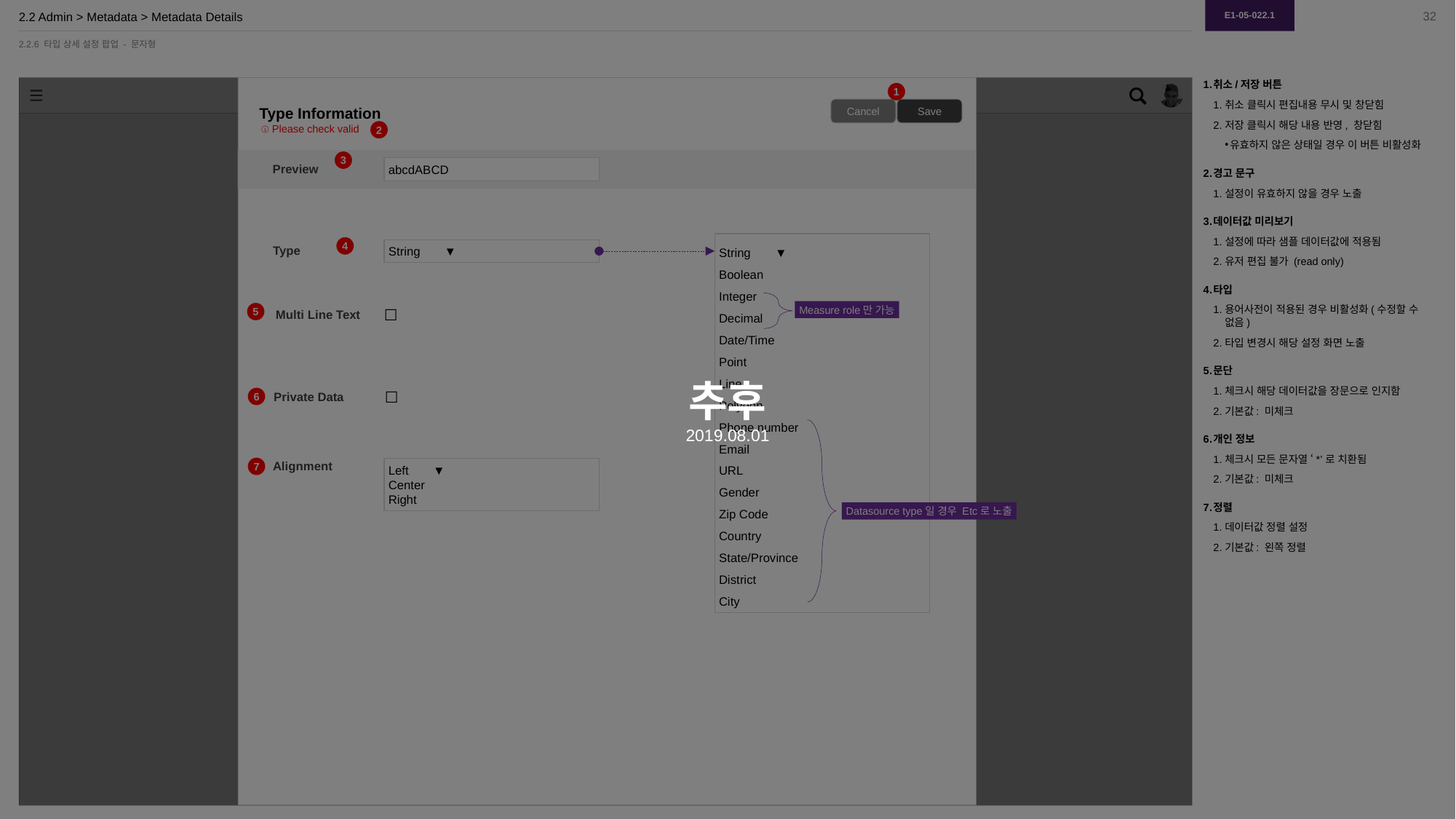

추후
2019.08.01
E1-05-022.1
32
# 2.2 Admin > Metadata > Metadata Details
2.2.6 타입 상세 설정 팝업 - 문자형
Type Information
취소/저장 버튼
취소 클릭시 편집내용 무시 및 창닫힘
저장 클릭시 해당 내용 반영, 창닫힘
유효하지 않은 상태일 경우 이 버튼 비활성화
경고 문구
설정이 유효하지 않을 경우 노출
데이터값 미리보기
설정에 따라 샘플 데이터값에 적용됨
유저 편집 불가 (read only)
타입
용어사전이 적용된 경우 비활성화(수정할 수 없음)
타입 변경시 해당 설정 화면 노출
문단
체크시 해당 데이터값을 장문으로 인지함
기본값: 미체크
개인 정보
체크시 모든 문자열 ‘*’로 치환됨
기본값: 미체크
정렬
데이터값 정렬 설정
기본값: 왼쪽 정렬
1
Cancel
Save
2
ⓘ Please check valid

3
abcdABCD
Preview
String       ▼
Boolean
Integer
Decimal
Date/Time
Point
Line
Polygon
Phone number
Email
URL
Gender
Zip Code
Country
State/Province
District
City
4
String       ▼
Type

Measure role만 가능
5
☐
Multi Line Text
☐
6
Private Data

Alignment
Left       ▼
Center
Right
7
Datasource type일 경우 Etc로 노출